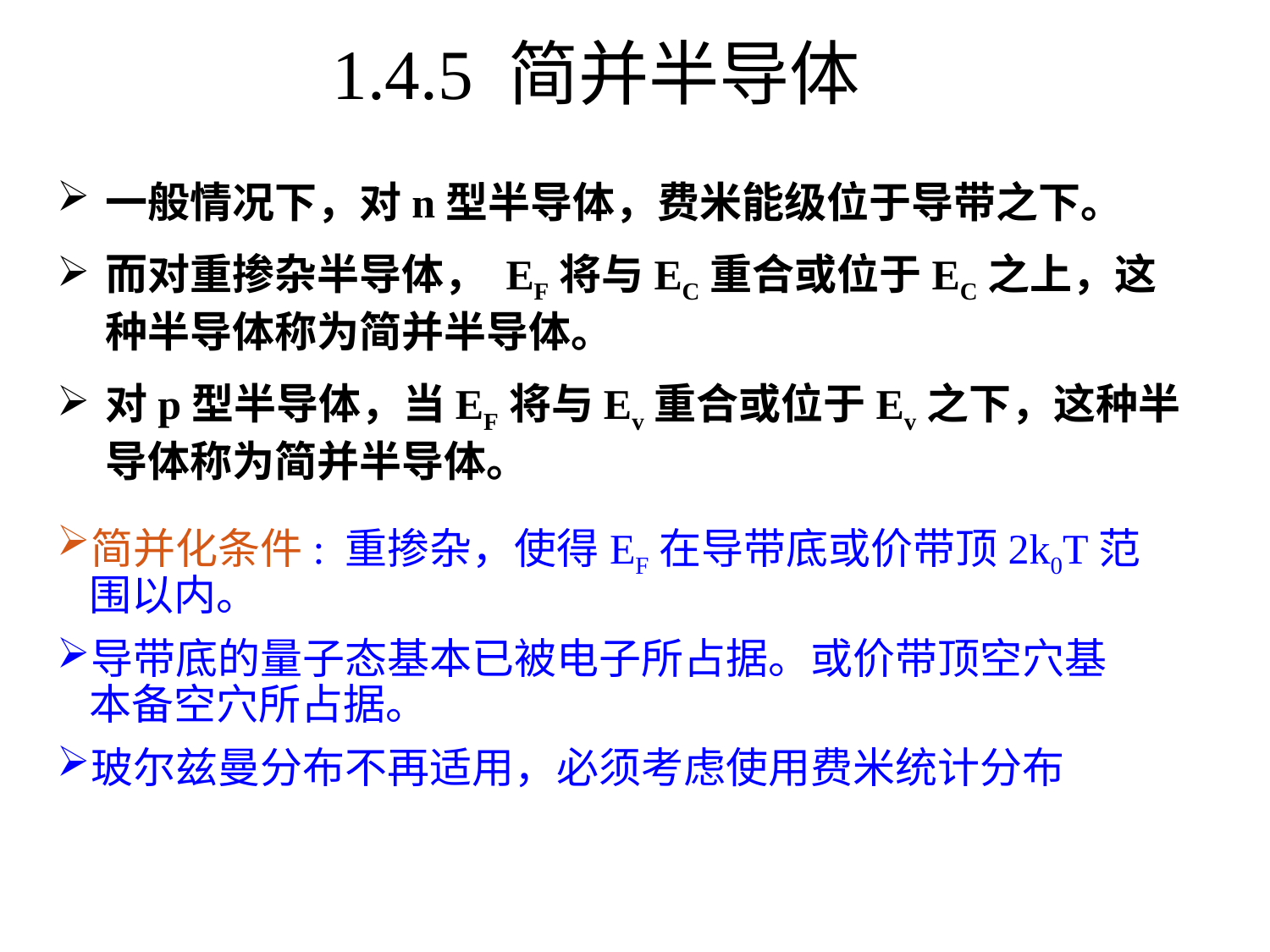

# 1.4.5 简并半导体
一般情况下，对n型半导体，费米能级位于导带之下。
而对重掺杂半导体， EF将与EC重合或位于EC之上，这种半导体称为简并半导体。
对p型半导体，当EF将与Ev重合或位于Ev之下，这种半导体称为简并半导体。
简并化条件: 重掺杂，使得EF在导带底或价带顶2k0T范围以内。
导带底的量子态基本已被电子所占据。或价带顶空穴基本备空穴所占据。
玻尔兹曼分布不再适用，必须考虑使用费米统计分布